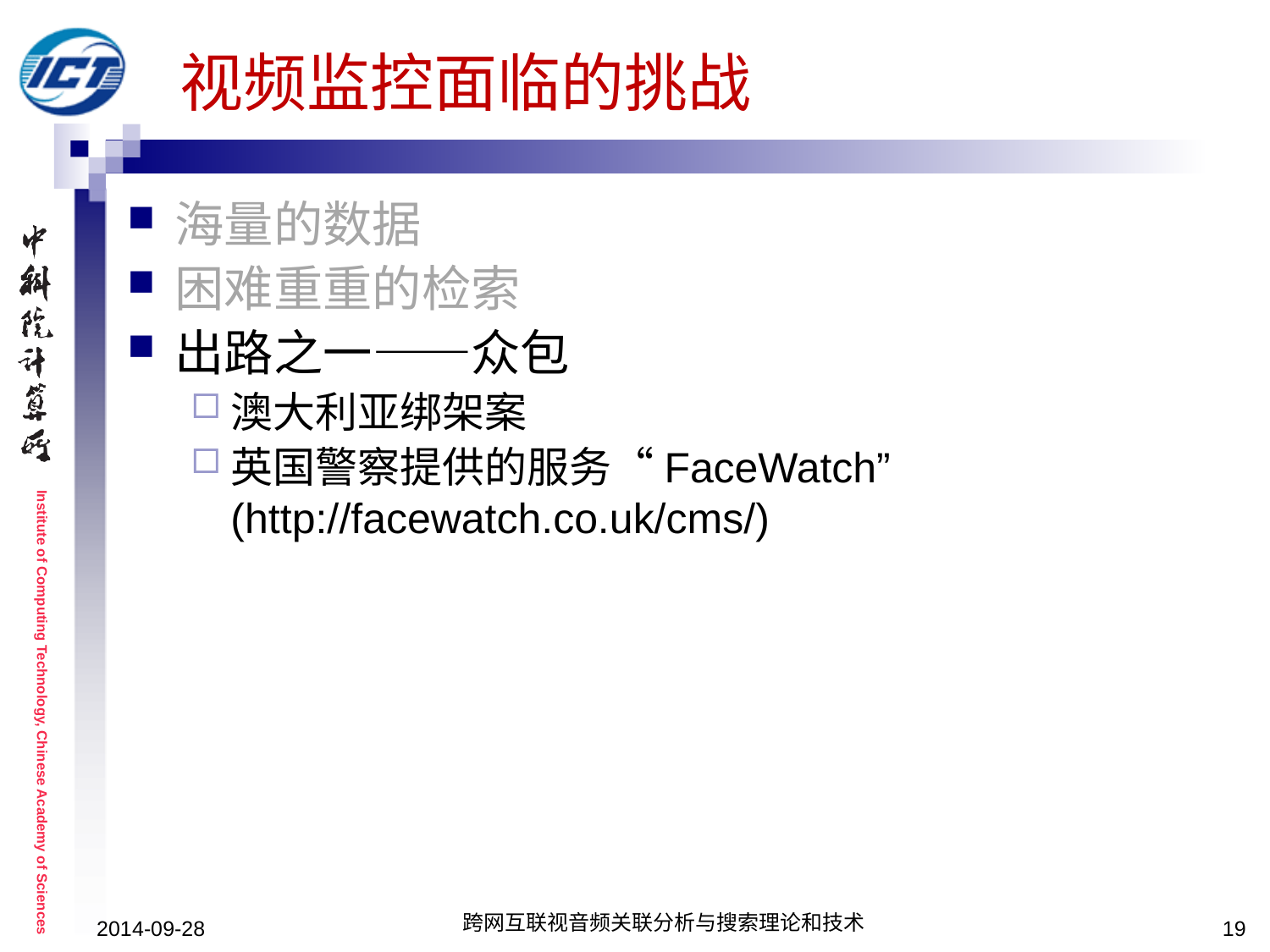

# 视频监控面临的挑战
海量的数据
困难重重的检索
出路之一——众包
澳大利亚绑架案
英国警察提供的服务“FaceWatch” (http://facewatch.co.uk/cms/)
2014-09-28
跨网互联视音频关联分析与搜索理论和技术
19